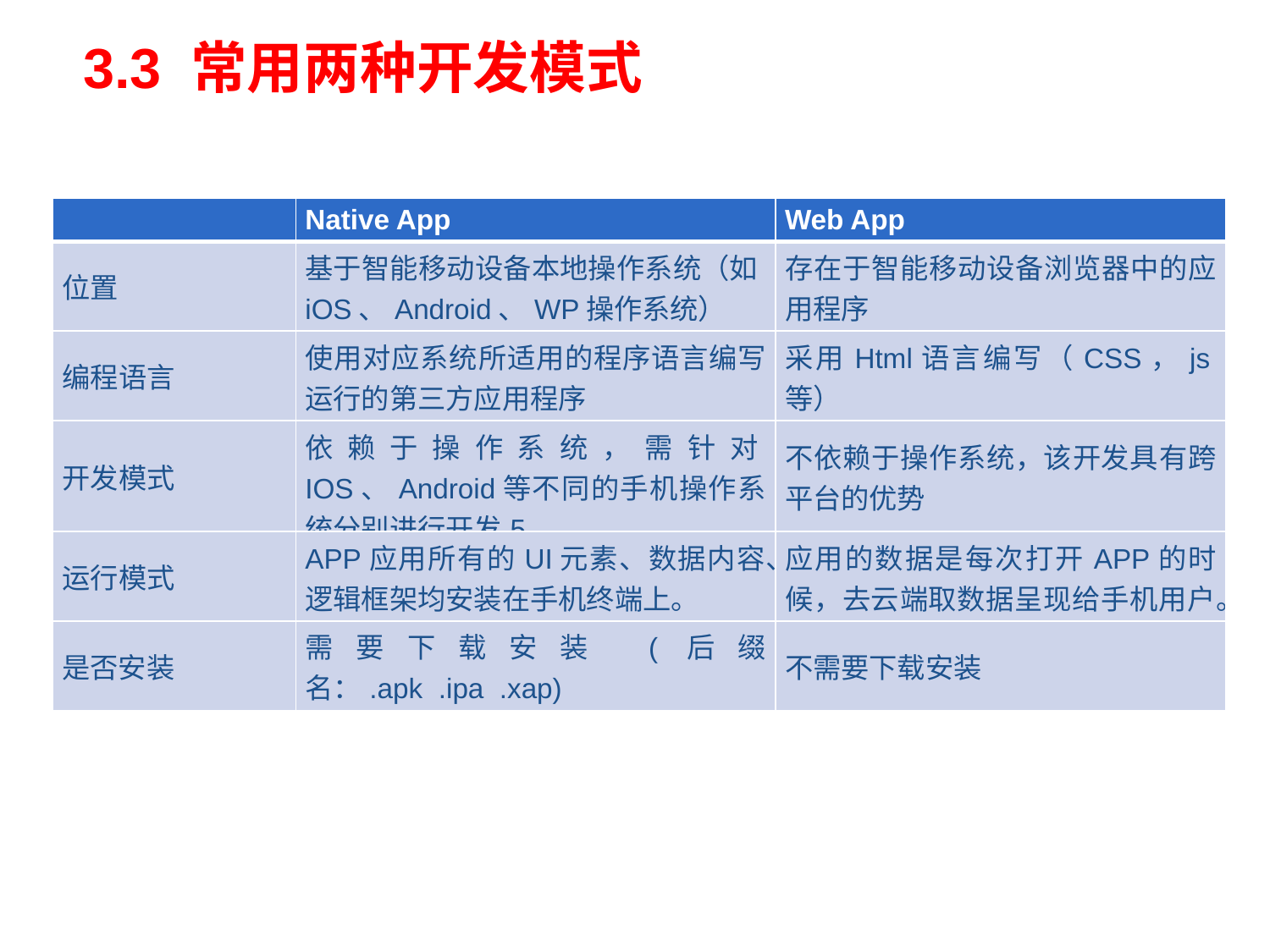

3.3 常用两种开发模式
|  | Native App | Web App |
| --- | --- | --- |
| 位置 | 基于智能移动设备本地操作系统（如iOS、Android、WP操作系统） | 存在于智能移动设备浏览器中的应用程序 |
| 编程语言 | 使用对应系统所适用的程序语言编写运行的第三方应用程序 | 采用Html语言编写（CSS，js等） |
| 开发模式 | 依赖于操作系统，需针对IOS、Android等不同的手机操作系统分别进行开发5 | 不依赖于操作系统，该开发具有跨平台的优势 |
| 运行模式 | APP应用所有的UI元素、数据内容、逻辑框架均安装在手机终端上。 | 应用的数据是每次打开APP的时候，去云端取数据呈现给手机用户。 |
| 是否安装 | 需要下载安装 (后缀名：.apk .ipa .xap) | 不需要下载安装 |